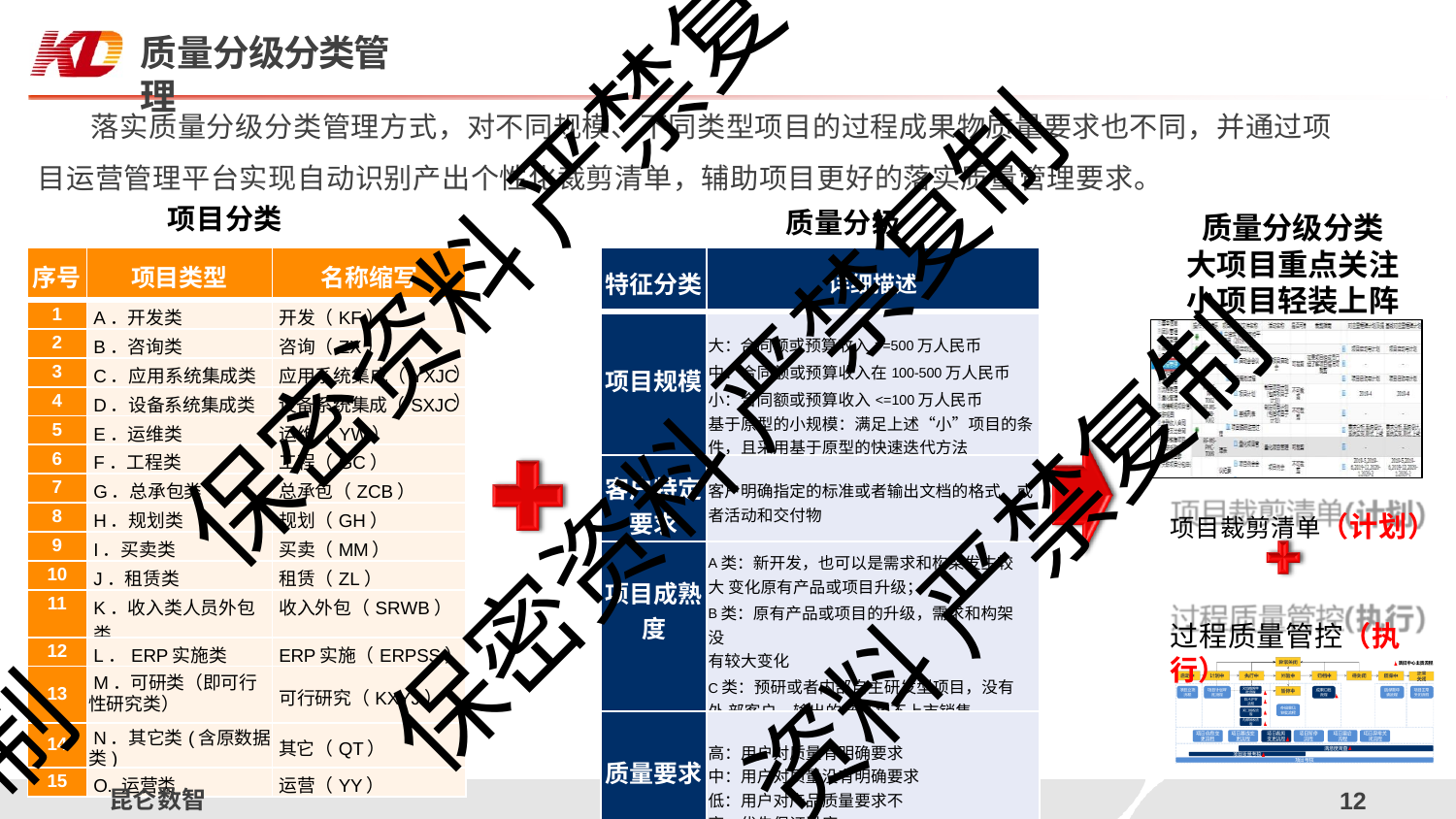

# 质量分级分类管理

落实质量分级分类管理方式，对不同规模、不同类型项目的过程成果物质量要求也不同，并通过项 目运营管理平台实现自动识别产出个性化裁剪清单，辅助项目更好的落实质量管理要求。

项目分类
质量分级
保密资料 严禁复
质量分级分类 大项目重点关注 小项目轻装上阵
| 序号 | 项目类型 | 名称缩写 |
| --- | --- | --- |
| 1 | A．开发类 | 开发（KF） |
| 2 | B．咨询类 | 咨询（ZX） |
| 3 | C．应用系统集成类 | 应用系统集成（YXJC |
| 4 | D．设备系统集成类 | 设备系统集成（SXJC |
| 5 | E．运维类 | 运维（YW） |
| 6 | F．工程类 | 工程（GC） |
| 7 | G．总承包类 | 总承包（ZCB） |
| 8 | H．规划类 | 规划（GH） |
| 9 | I．买卖类 | 买卖（MM） |
| 10 | J．租赁类 | 租赁（ZL） |
| 11 | K．收入类人员外包类 | 收入外包（SRWB） |
| 12 | L．ERP实施类 | ERP实施（ERPSS） |
| 13 | M．可研类（即可行 性研究类） | 可行研究（KXYJ） |
| 14 | N．其它类(含原数据 类) | 其它（QT） |
| 15 | O. 运营类 | 运营（YY） |
| 特征分类 | 详细描述 |
| --- | --- |
| 项目规模 | 大：合同额或预算收入>=500万人民币 中：合同额或预算收入在100-500万人民币 小：合同额或预算收入<=100万人民币 基于原型的小规模：满足上述“小”项目的条 件，且采用基于原型的快速迭代方法 |
| 客户特定 要求 | 客户明确指定的标准或者输出文档的格式、或 者活动和交付物 |
| 项目成熟 度 | A类：新开发，也可以是需求和构架发生较大 变化原有产品或项目升级； B类：原有产品或项目的升级，需求和构架没 有较大变化 C类：预研或者内部自主研发型项目，没有外 部客户，输出的产品将不上市销售 |
| 质量要求 | 高：用户对质量有明确要求 中：用户对质量没有明确要求 低：用户对产品质量要求不高，优先保证进度 |

）
）
保密资料 严禁复制

项目裁剪清单（计划）

过程质量管控（执行）

资料 严禁复制

制
昆仑数智
12